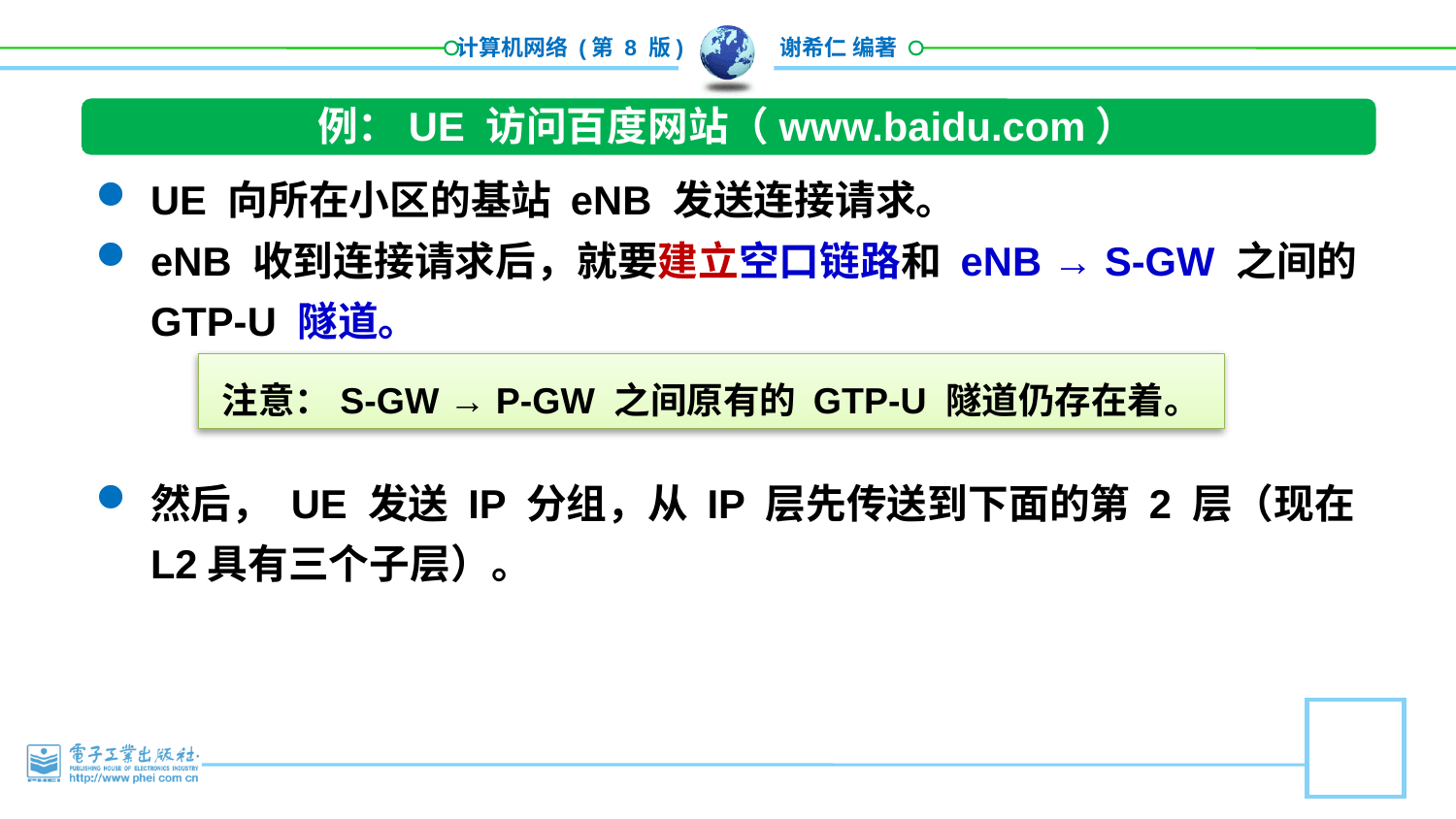

例：UE 访问百度网站（www.baidu.com）

UE 向所在小区的基站 eNB 发送连接请求。
eNB 收到连接请求后，就要建立空口链路和 eNB → S-GW 之间的GTP-U 隧道。

然后， UE 发送 IP 分组，从 IP 层先传送到下面的第 2 层（现在L2具有三个子层）。
注意：S-GW → P-GW 之间原有的 GTP-U 隧道仍存在着。